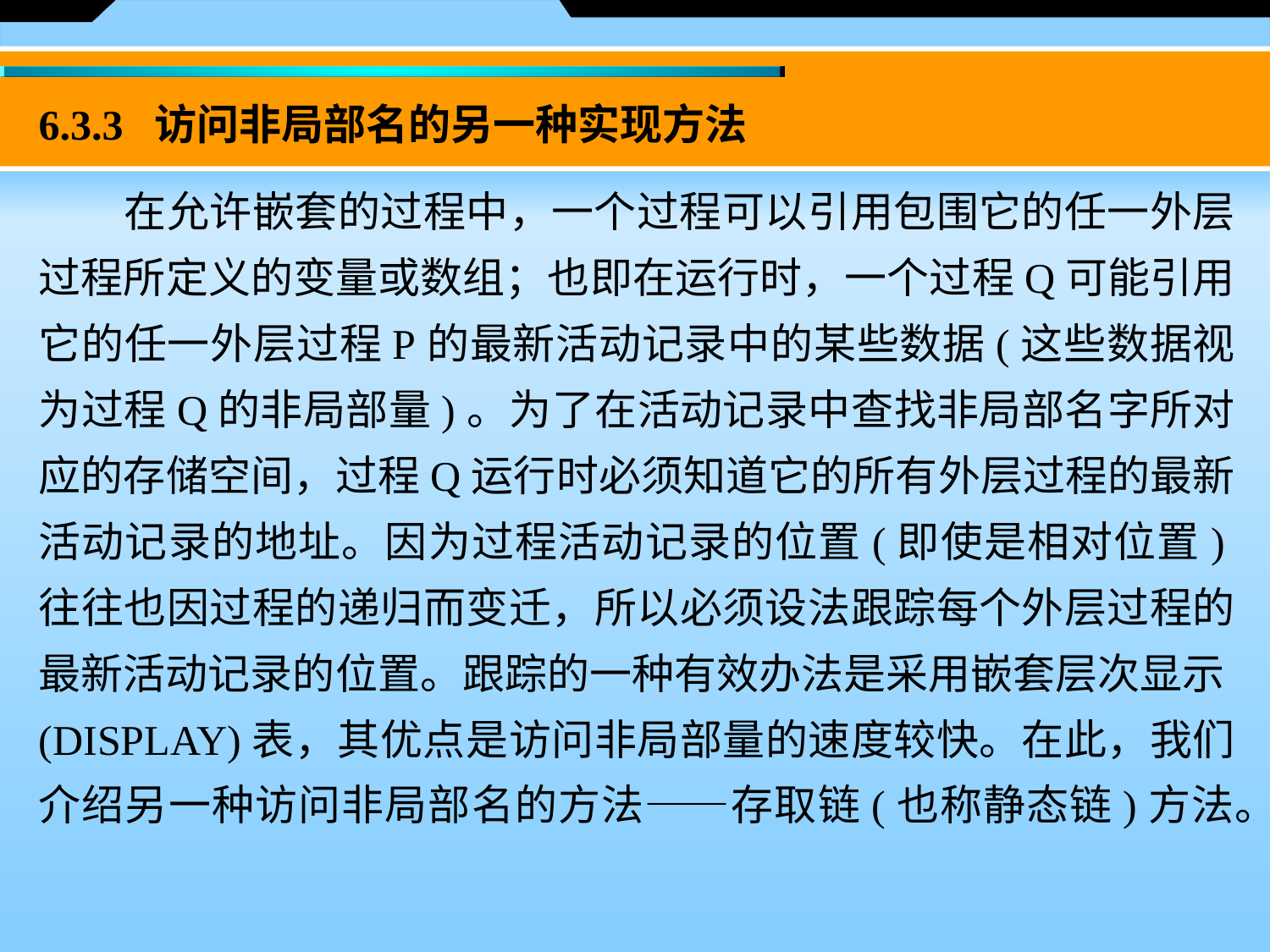

6.3.3  访问非局部名的另一种实现方法
　　在允许嵌套的过程中，一个过程可以引用包围它的任一外层过程所定义的变量或数组；也即在运行时，一个过程Q可能引用它的任一外层过程P的最新活动记录中的某些数据(这些数据视为过程Q的非局部量)。为了在活动记录中查找非局部名字所对应的存储空间，过程Q运行时必须知道它的所有外层过程的最新活动记录的地址。因为过程活动记录的位置(即使是相对位置)往往也因过程的递归而变迁，所以必须设法跟踪每个外层过程的最新活动记录的位置。跟踪的一种有效办法是采用嵌套层次显示(DISPLAY)表，其优点是访问非局部量的速度较快。在此，我们介绍另一种访问非局部名的方法——存取链(也称静态链)方法。